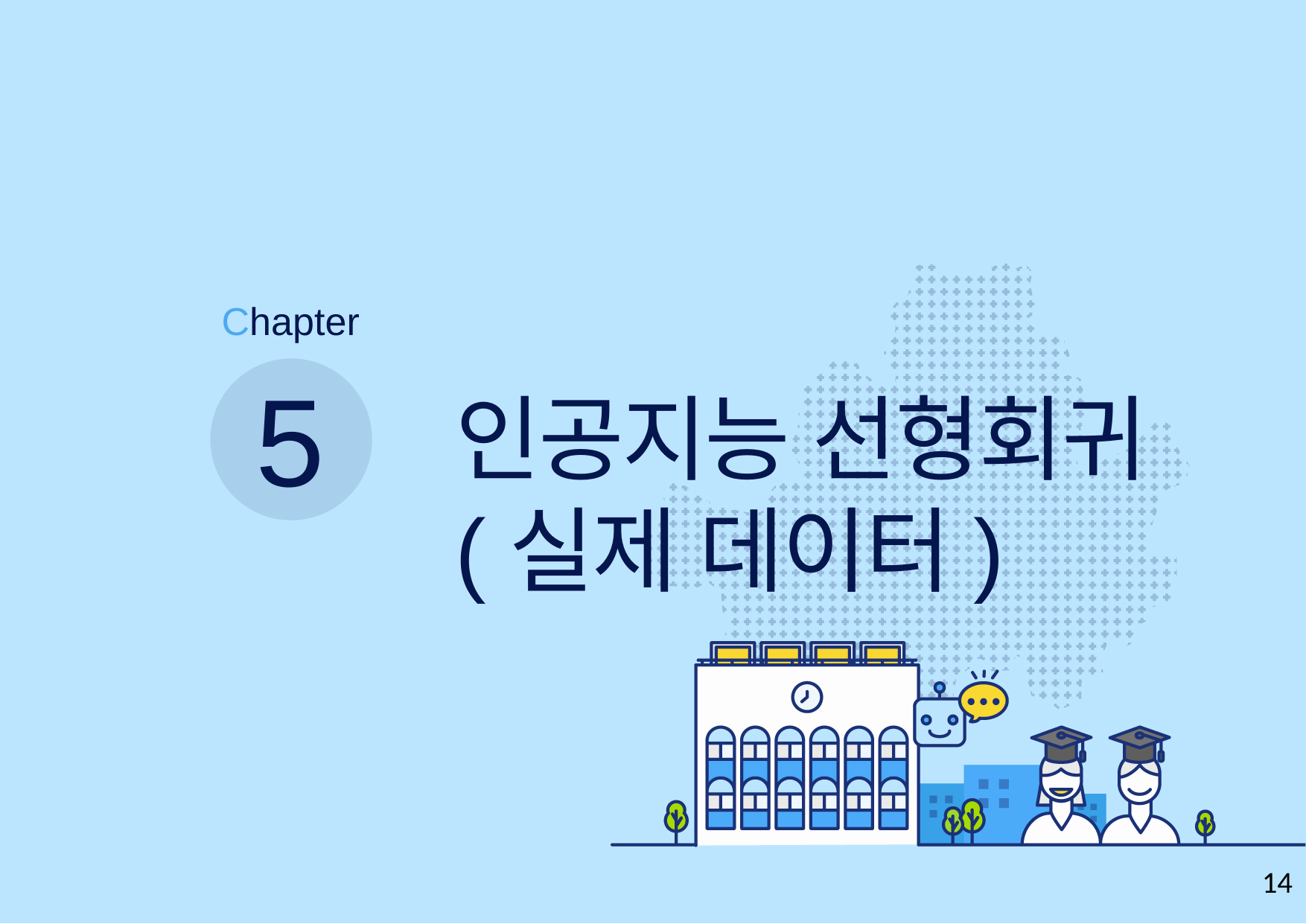

Chapter
5
인공지능 선형회귀
(실제 데이터)
14